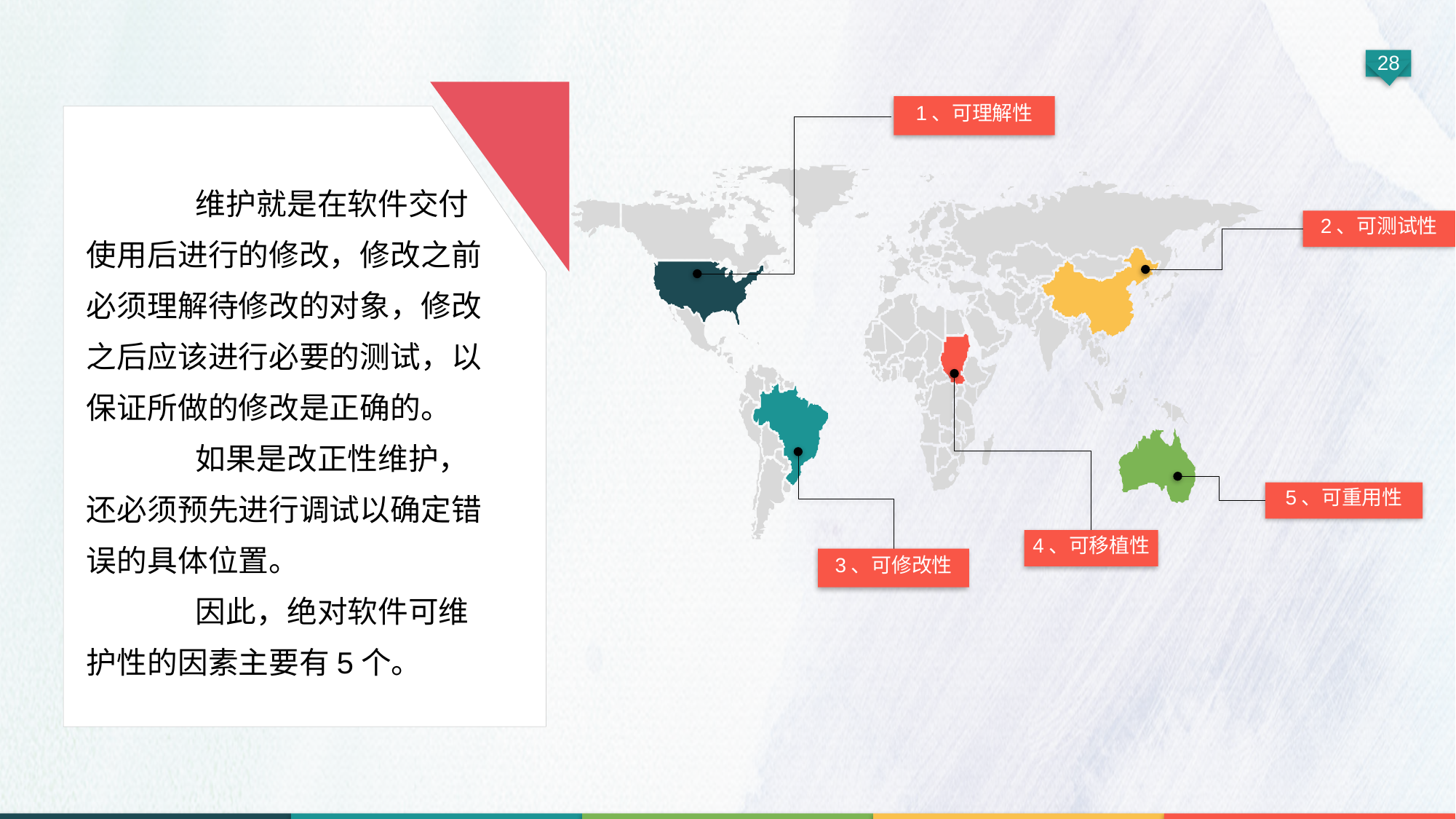

维护就是在软件交付使用后进行的修改，修改之前必须理解待修改的对象，修改之后应该进行必要的测试，以保证所做的修改是正确的。
	如果是改正性维护，还必须预先进行调试以确定错误的具体位置。
	因此，绝对软件可维护性的因素主要有5个。

1、可理解性

2、可测试性
5、可重用性
4、可移植性
3、可修改性